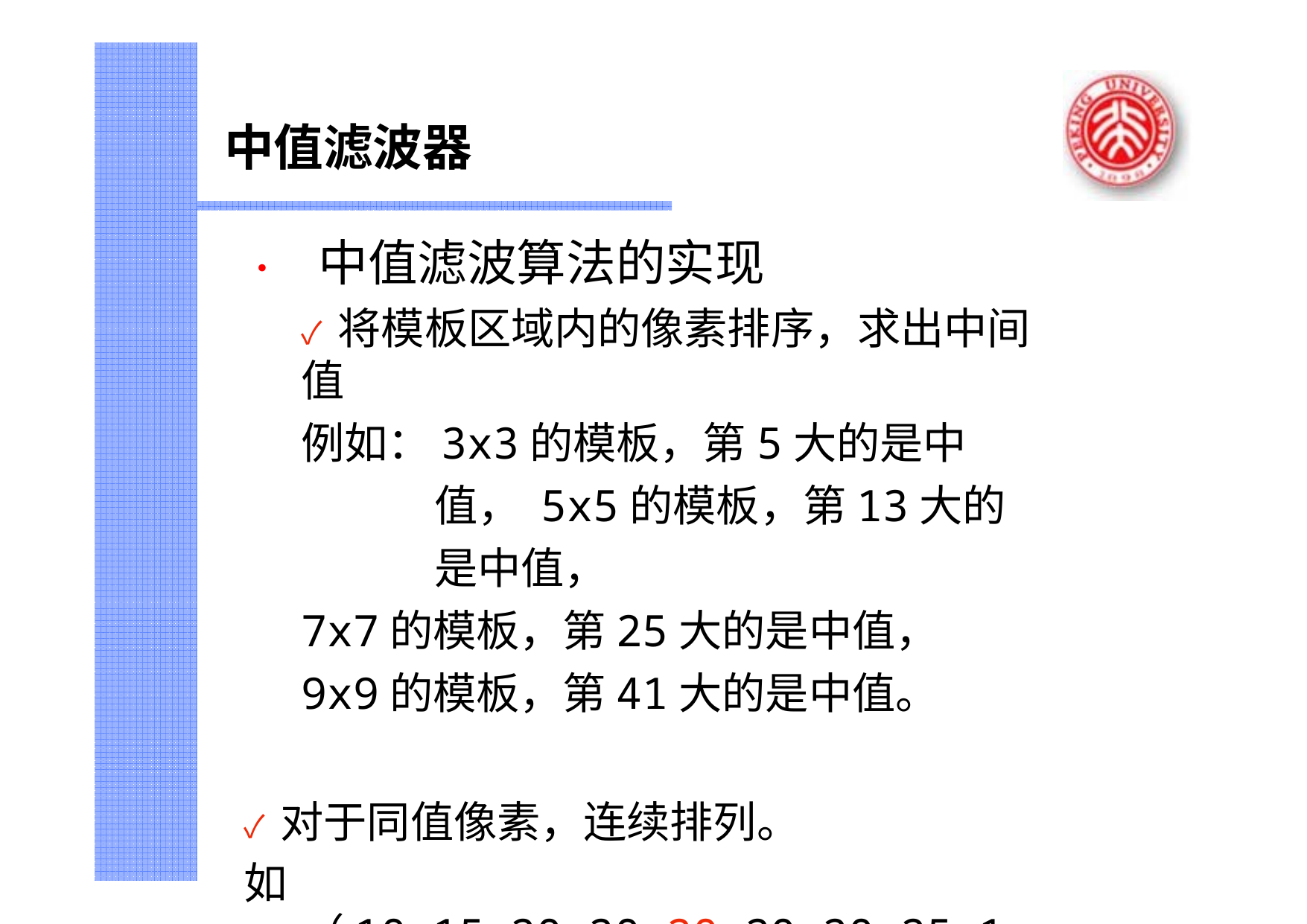

# 中值滤波器
• 中值滤波算法的实现
✓ 将模板区域内的像素排序，求出中间值
例如：3x3的模板，第5大的是中值， 5x5的模板，第13大的是中值，
7x7的模板，第25大的是中值，
9x9的模板，第41大的是中值。

✓ 对于同值像素，连续排列。
如（10,15,20,20,20,20,20,25,100）